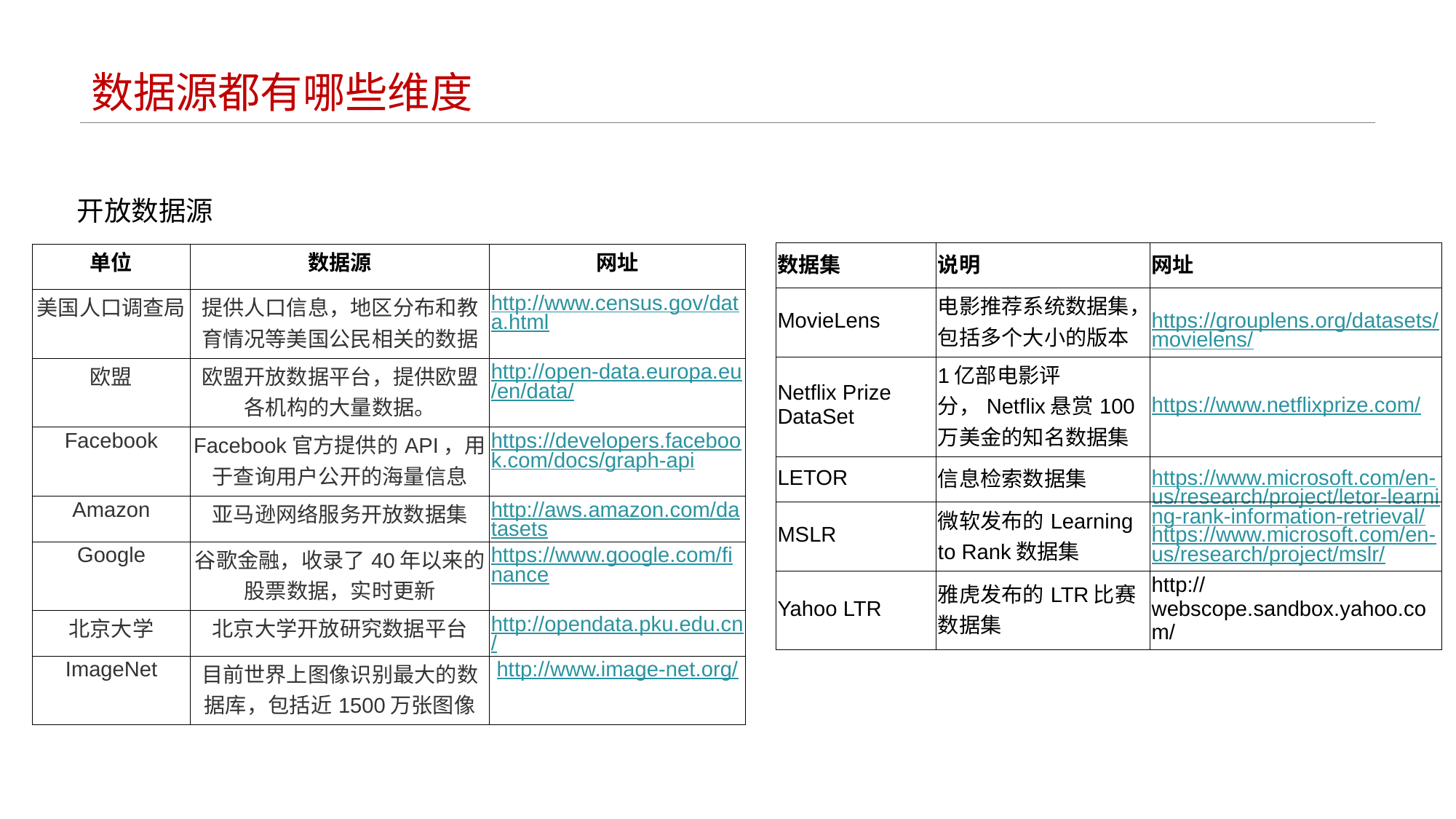

# 数据源都有哪些维度
开放数据源

| 数据集 | 说明 | 网址 |
| --- | --- | --- |
| MovieLens | 电影推荐系统数据集，包括多个大小的版本 | https://grouplens.org/datasets/movielens/ |
| Netflix Prize DataSet | 1亿部电影评分，Netflix悬赏100万美金的知名数据集 | https://www.netflixprize.com/ |
| LETOR | 信息检索数据集 | https://www.microsoft.com/en-us/research/project/letor-learning-rank-information-retrieval/ |
| MSLR | 微软发布的Learning to Rank数据集 | https://www.microsoft.com/en-us/research/project/mslr/ |
| Yahoo LTR | 雅虎发布的LTR比赛数据集 | http://webscope.sandbox.yahoo.com/ |
| 单位 | 数据源 | 网址 |
| --- | --- | --- |
| 美国人口调查局 | 提供人口信息，地区分布和教育情况等美国公民相关的数据 | http://www.census.gov/data.html |
| 欧盟 | 欧盟开放数据平台，提供欧盟各机构的大量数据。 | http://open-data.europa.eu/en/data/ |
| Facebook | Facebook官方提供的API，用于查询用户公开的海量信息 | https://developers.facebook.com/docs/graph-api |
| Amazon | 亚马逊网络服务开放数据集 | http://aws.amazon.com/datasets |
| Google | 谷歌金融，收录了40年以来的股票数据，实时更新 | https://www.google.com/finance |
| 北京大学 | 北京大学开放研究数据平台 | http://opendata.pku.edu.cn/ |
| ImageNet | 目前世界上图像识别最大的数据库，包括近1500万张图像 | http://www.image-net.org/ |